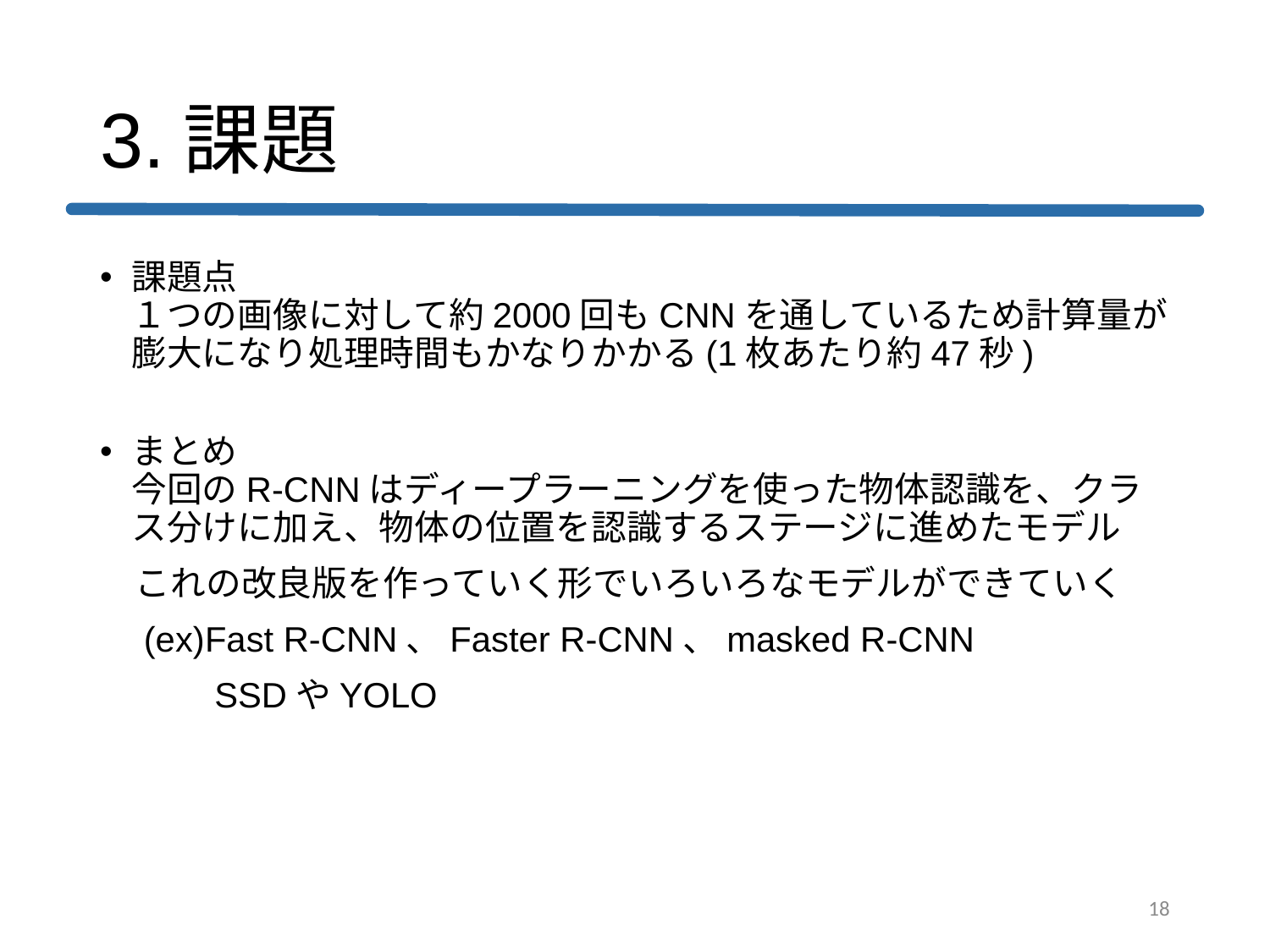

# 3.課題
課題点
１つの画像に対して約2000回もCNNを通しているため計算量が
膨大になり処理時間もかなりかかる(1枚あたり約47秒)
まとめ
今回のR-CNNはディープラーニングを使った物体認識を、クラス分けに加え、物体の位置を認識するステージに進めたモデル
　これの改良版を作っていく形でいろいろなモデルができていく
　(ex)Fast R-CNN、Faster R-CNN、masked R-CNN
　　　SSDやYOLO

18